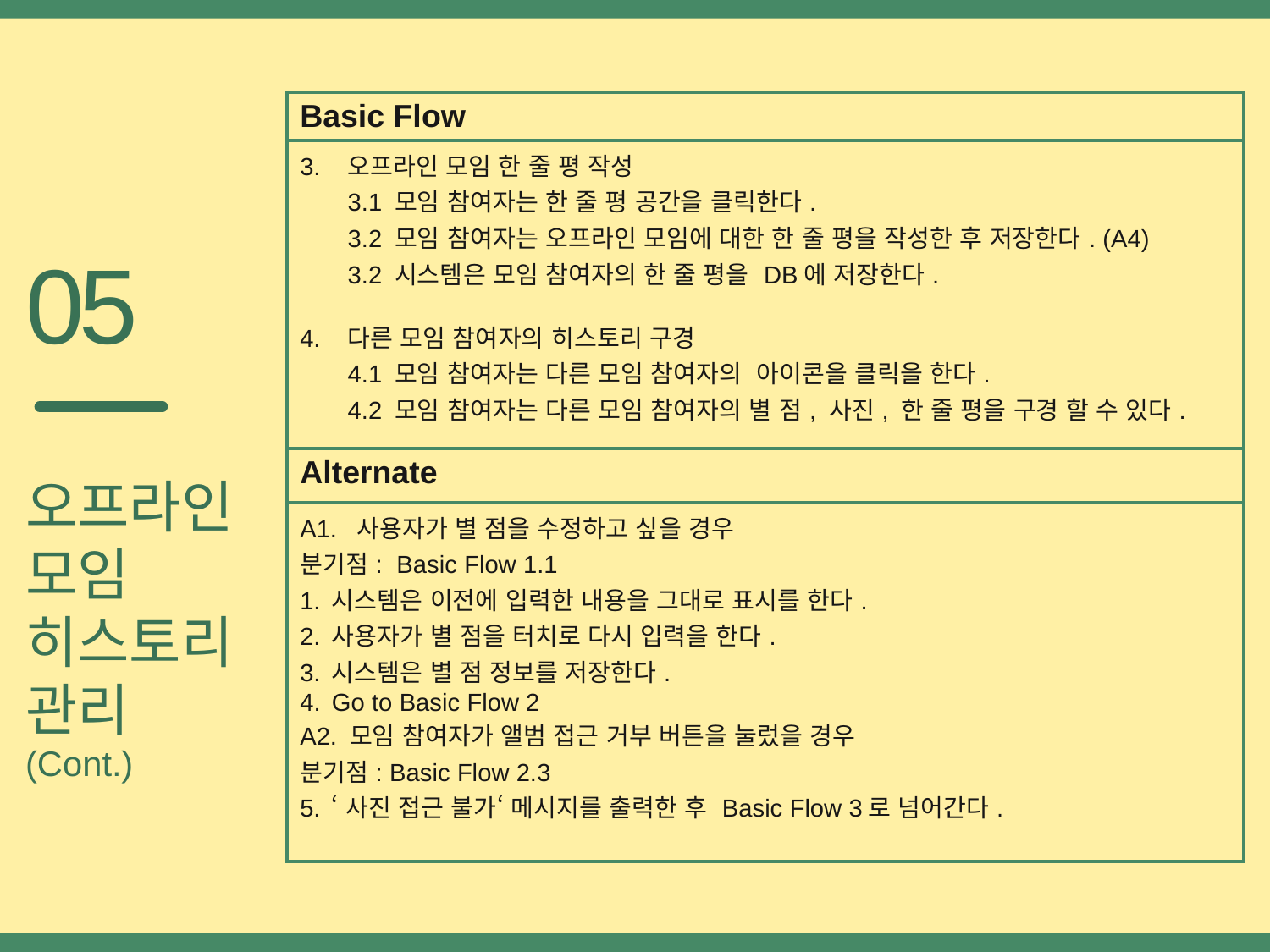

| Basic Flow |
| --- |
| 오프라인 모임 한 줄 평 작성 3.1 모임 참여자는 한 줄 평 공간을 클릭한다. 3.2 모임 참여자는 오프라인 모임에 대한 한 줄 평을 작성한 후 저장한다. (A4) 3.2 시스템은 모임 참여자의 한 줄 평을 DB에 저장한다. 다른 모임 참여자의 히스토리 구경 4.1 모임 참여자는 다른 모임 참여자의 아이콘을 클릭을 한다. 4.2 모임 참여자는 다른 모임 참여자의 별 점, 사진, 한 줄 평을 구경 할 수 있다. |
| Alternate |
| A1. 사용자가 별 점을 수정하고 싶을 경우 분기점: Basic Flow 1.1 시스템은 이전에 입력한 내용을 그대로 표시를 한다. 사용자가 별 점을 터치로 다시 입력을 한다. 시스템은 별 점 정보를 저장한다. Go to Basic Flow 2 A2. 모임 참여자가 앨범 접근 거부 버튼을 눌렀을 경우 분기점: Basic Flow 2.3 ‘사진 접근 불가‘ 메시지를 출력한 후 Basic Flow 3로 넘어간다. |
05
오프라인
모임
히스토리
관리
(Cont.)